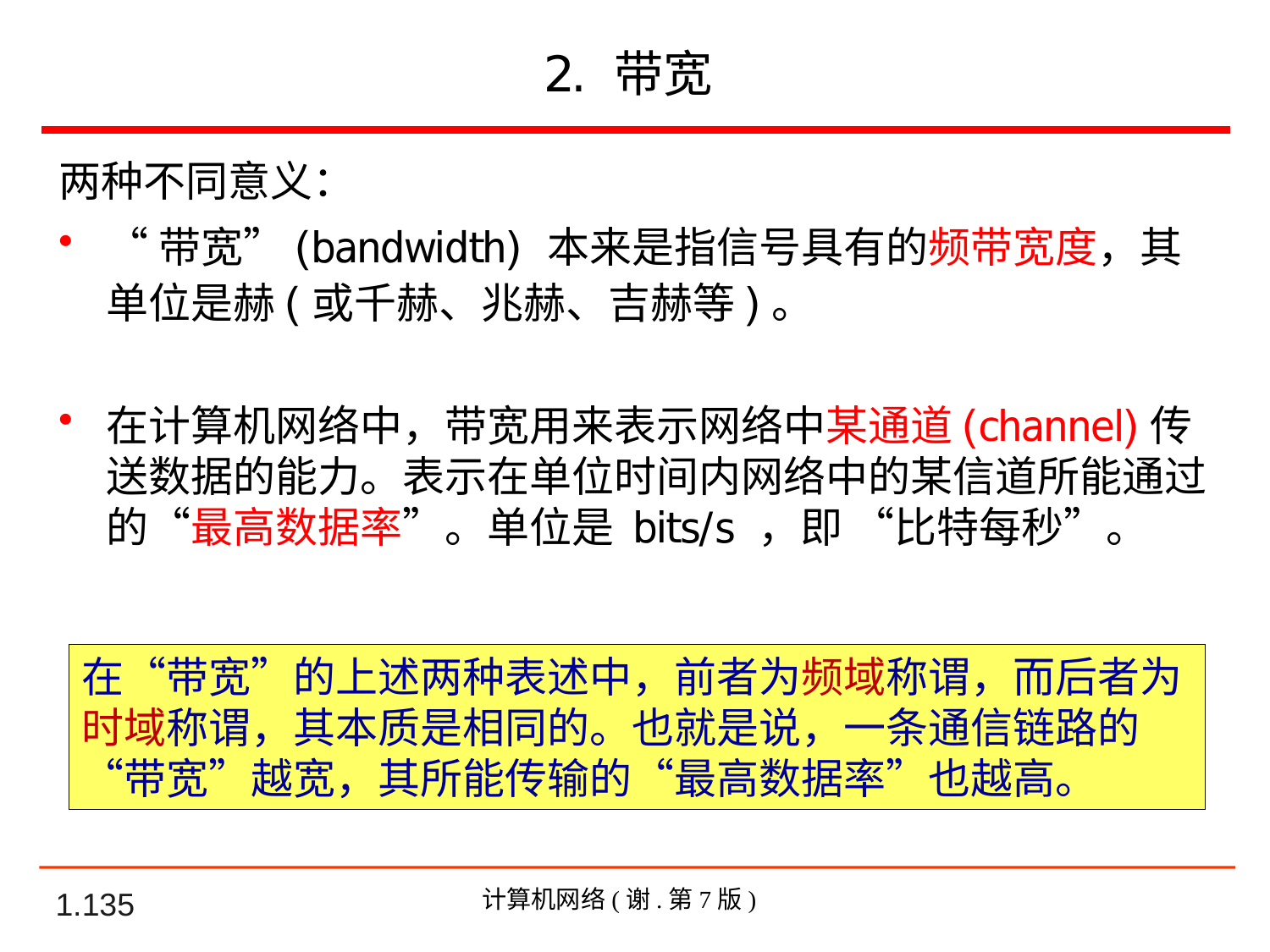

# 2. 带宽
两种不同意义：
“带宽”(bandwidth) 本来是指信号具有的频带宽度，其单位是赫(或千赫、兆赫、吉赫等)。

在计算机网络中，带宽用来表示网络中某通道(channel)传送数据的能力。表示在单位时间内网络中的某信道所能通过的“最高数据率”。单位是 bits/s ，即 “比特每秒”。

在“带宽”的上述两种表述中，前者为频域称谓，而后者为时域称谓，其本质是相同的。也就是说，一条通信链路的“带宽”越宽，其所能传输的“最高数据率”也越高。